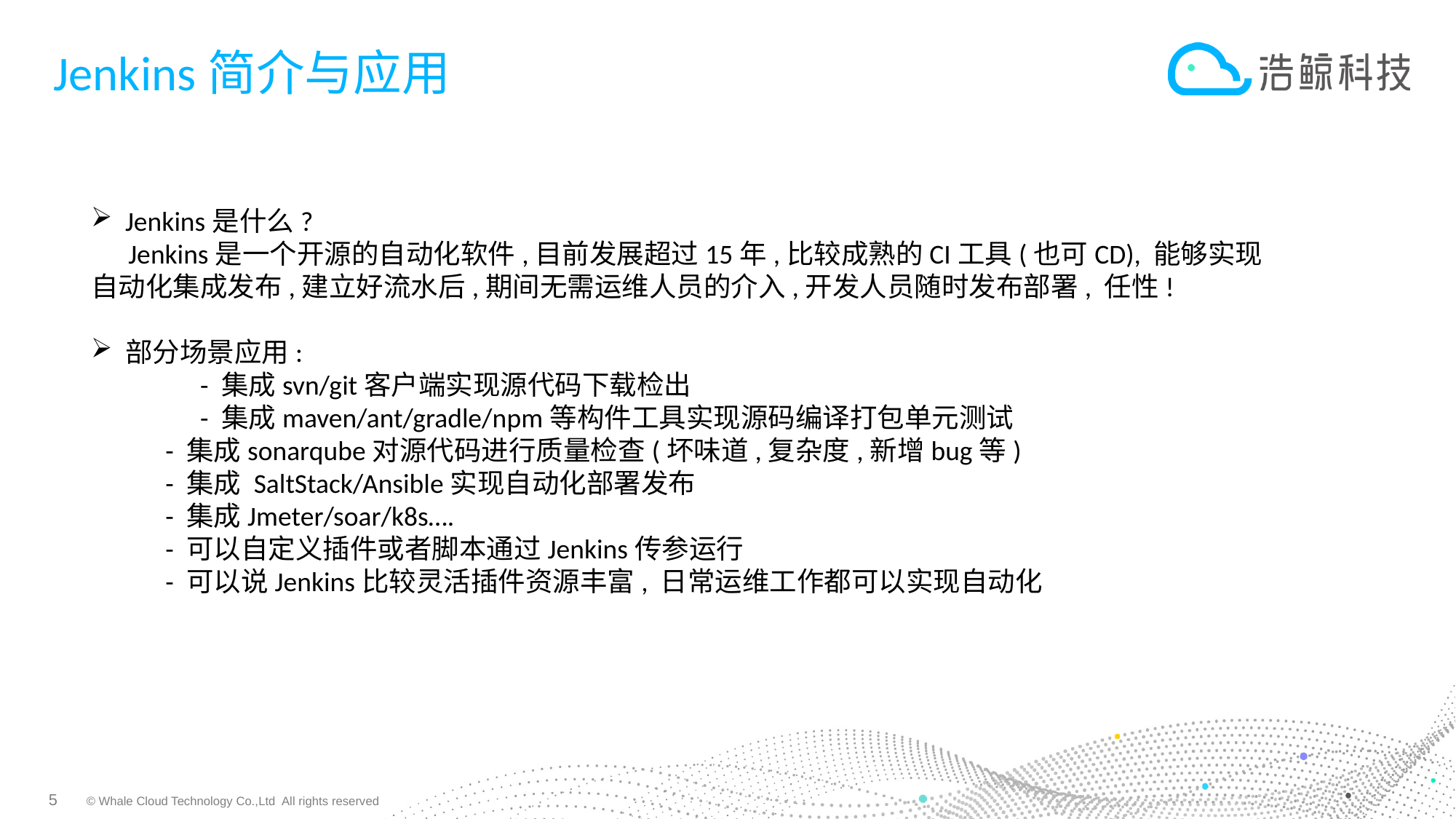

# Jenkins简介与应用

Jenkins是什么?
      Jenkins是一个开源的自动化软件,目前发展超过15年,比较成熟的CI工具(也可CD), 能够实现自动化集成发布,建立好流水后,期间无需运维人员的介入,开发人员随时发布部署, 任性!

部分场景应用:
	- 集成svn/git客户端实现源代码下载检出
	- 集成maven/ant/gradle/npm等构件工具实现源码编译打包单元测试
            - 集成sonarqube对源代码进行质量检查(坏味道,复杂度,新增bug等)
            - 集成 SaltStack/Ansible实现自动化部署发布
            - 集成Jmeter/soar/k8s….
            - 可以自定义插件或者脚本通过Jenkins传参运行
            - 可以说Jenkins比较灵活插件资源丰富, 日常运维工作都可以实现自动化